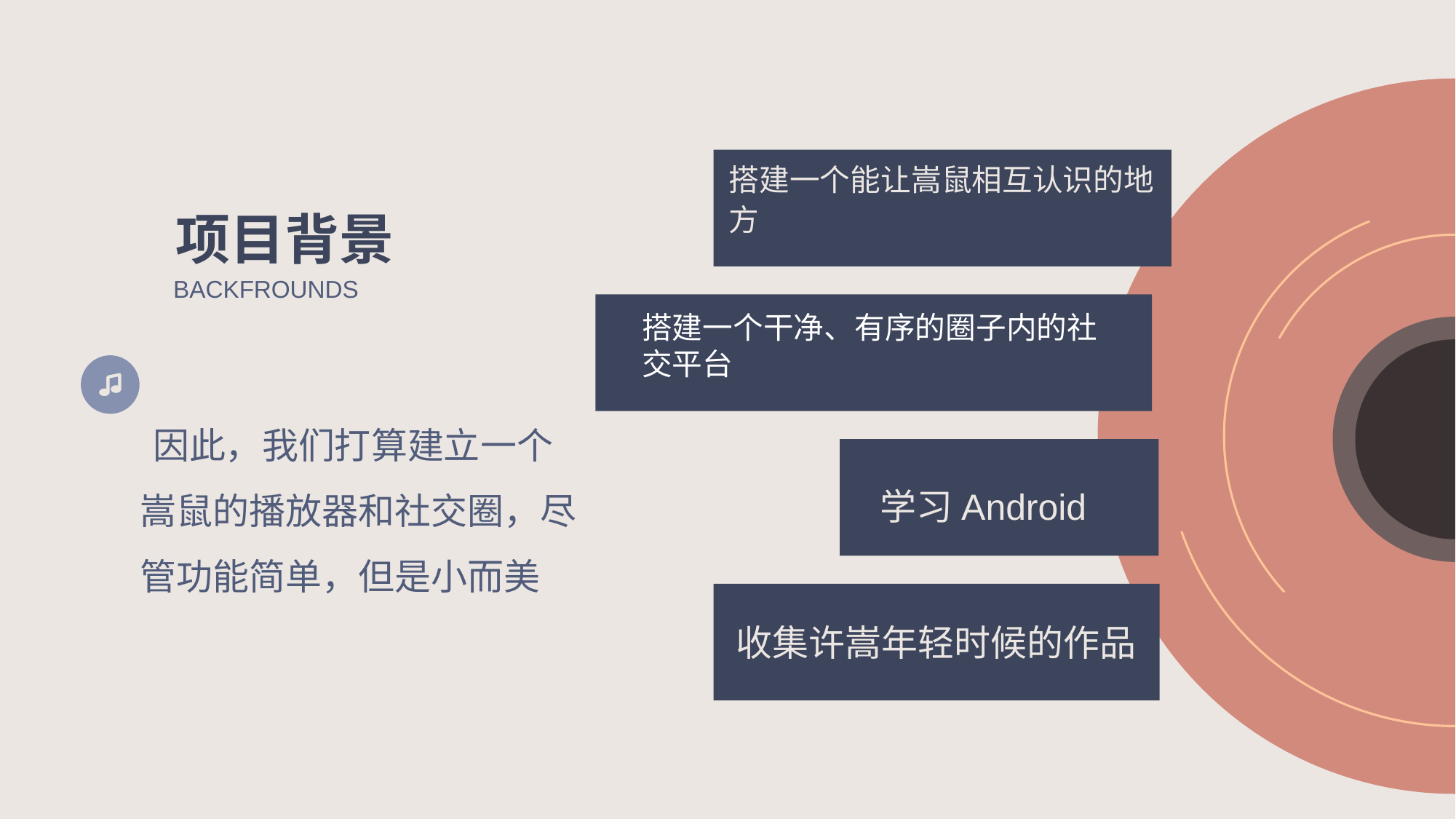

搭建一个能让嵩鼠相互认识的地方
项目背景
BACKFROUNDS

搭建一个干净、有序的圈子内的社交平台

 因此，我们打算建立一个嵩鼠的播放器和社交圈，尽管功能简单，但是小而美

学习Android

收集许嵩年轻时候的作品